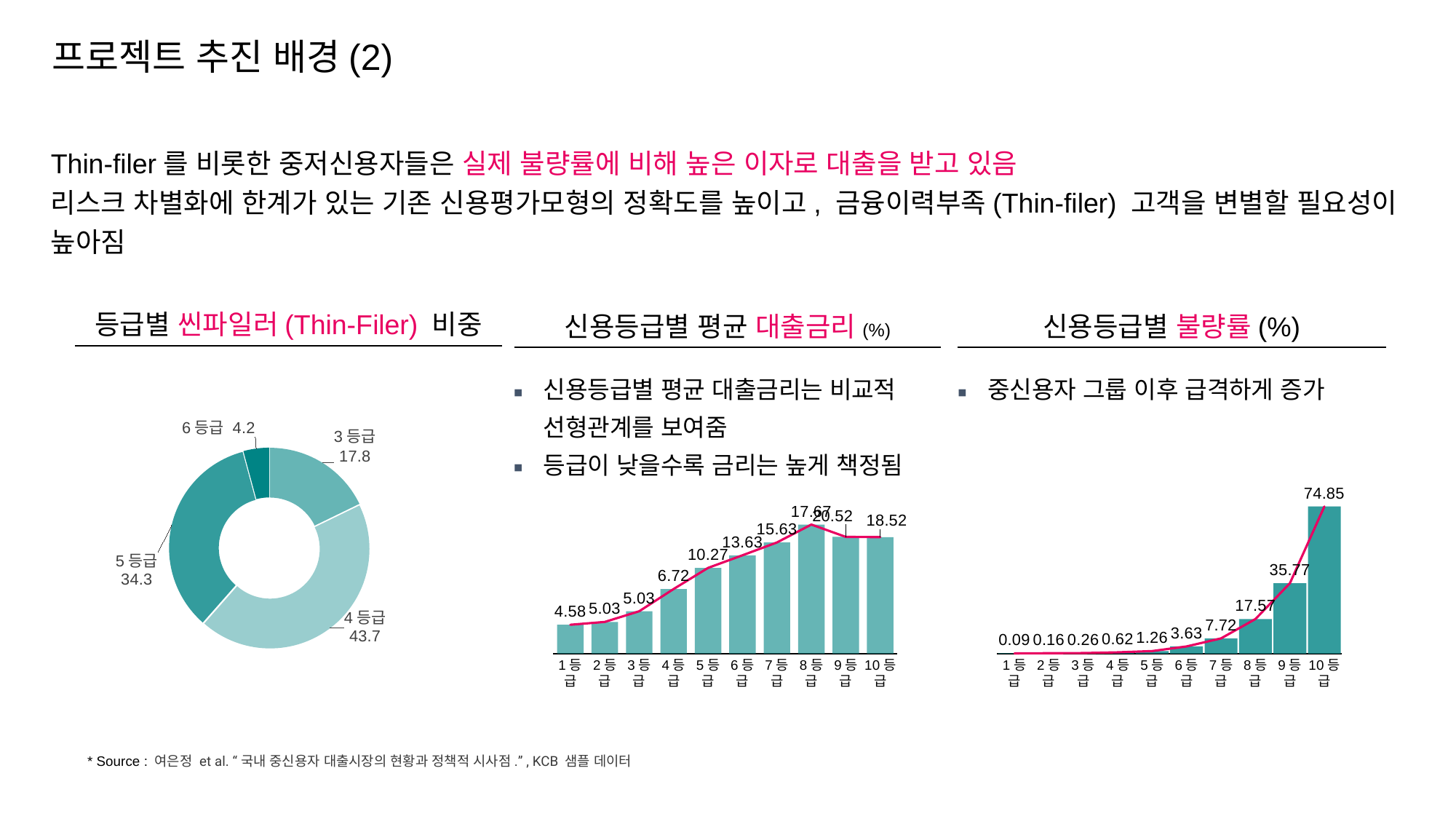

프로젝트 추진 배경(2)
Thin-filer를 비롯한 중저신용자들은 실제 불량률에 비해 높은 이자로 대출을 받고 있음
리스크 차별화에 한계가 있는 기존 신용평가모형의 정확도를 높이고, 금융이력부족(Thin-filer) 고객을 변별할 필요성이 높아짐
등급별 씬파일러(Thin-Filer) 비중
신용등급별 평균 대출금리(%)
신용등급별 불량률(%)
신용등급별 평균 대출금리는 비교적 선형관계를 보여줌
등급이 낮을수록 금리는 높게 책정됨
중신용자 그룹 이후 급격하게 증가

### Chart

| Category | 씬파일러 |
|---|---|
| 3등급 | 17.8 |
| 4등급 | 43.7 |
| 5등급 | 34.3 |
| 6등급 | 4.2 |

### Chart

| Category | 열3 | 열4 |
|---|---|---|
| 1등급 | 4.58 | 4.58 |
| 2등급 | 5.03 | 5.03 |
| 3등급 | 6.72 | 6.72 |
| 4등급 | 10.27 | 10.27 |
| 5등급 | 13.63 | 13.63 |
| 6등급 | 15.63 | 15.63 |
| 7등급 | 17.67 | 17.67 |
| 8등급 | 20.52 | 20.52 |
| 9등급 | 18.56 | 18.56 |
| 10등급 | 18.52 | 18.52 |

### Chart

| Category | 열3 | 열4 |
|---|---|---|
| 1등급 | 0.09 | 0.09 |
| 2등급 | 0.16 | 0.16 |
| 3등급 | 0.26 | 0.26 |
| 4등급 | 0.62 | 0.62 |
| 5등급 | 1.26 | 1.26 |
| 6등급 | 3.63 | 3.63 |
| 7등급 | 7.72 | 7.72 |
| 8등급 | 17.57 | 17.57 |
| 9등급 | 35.77 | 35.77 |
| 10등급 | 74.85 | 74.85 |
* Source : 여은정 et al. “국내 중신용자 대출시장의 현황과 정책적 시사점.” , KCB 샘플 데이터